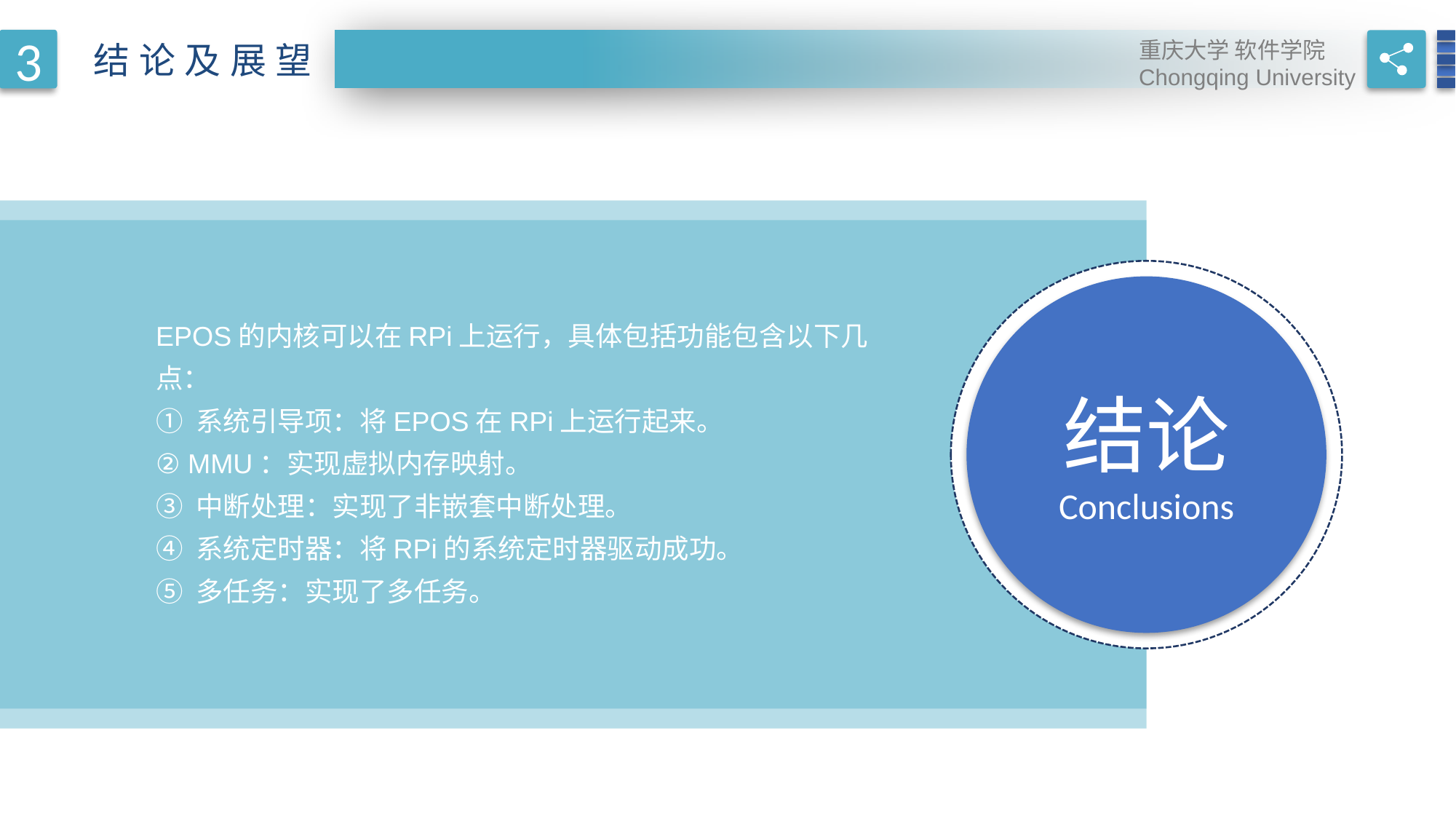

3
重庆大学 软件学院
Chongqing University

结论及展望

结论
Conclusions
EPOS的内核可以在RPi上运行，具体包括功能包含以下几点：
① 系统引导项：将EPOS在RPi上运行起来。
② MMU：实现虚拟内存映射。
③ 中断处理：实现了非嵌套中断处理。
④ 系统定时器：将RPi的系统定时器驱动成功。
⑤ 多任务：实现了多任务。